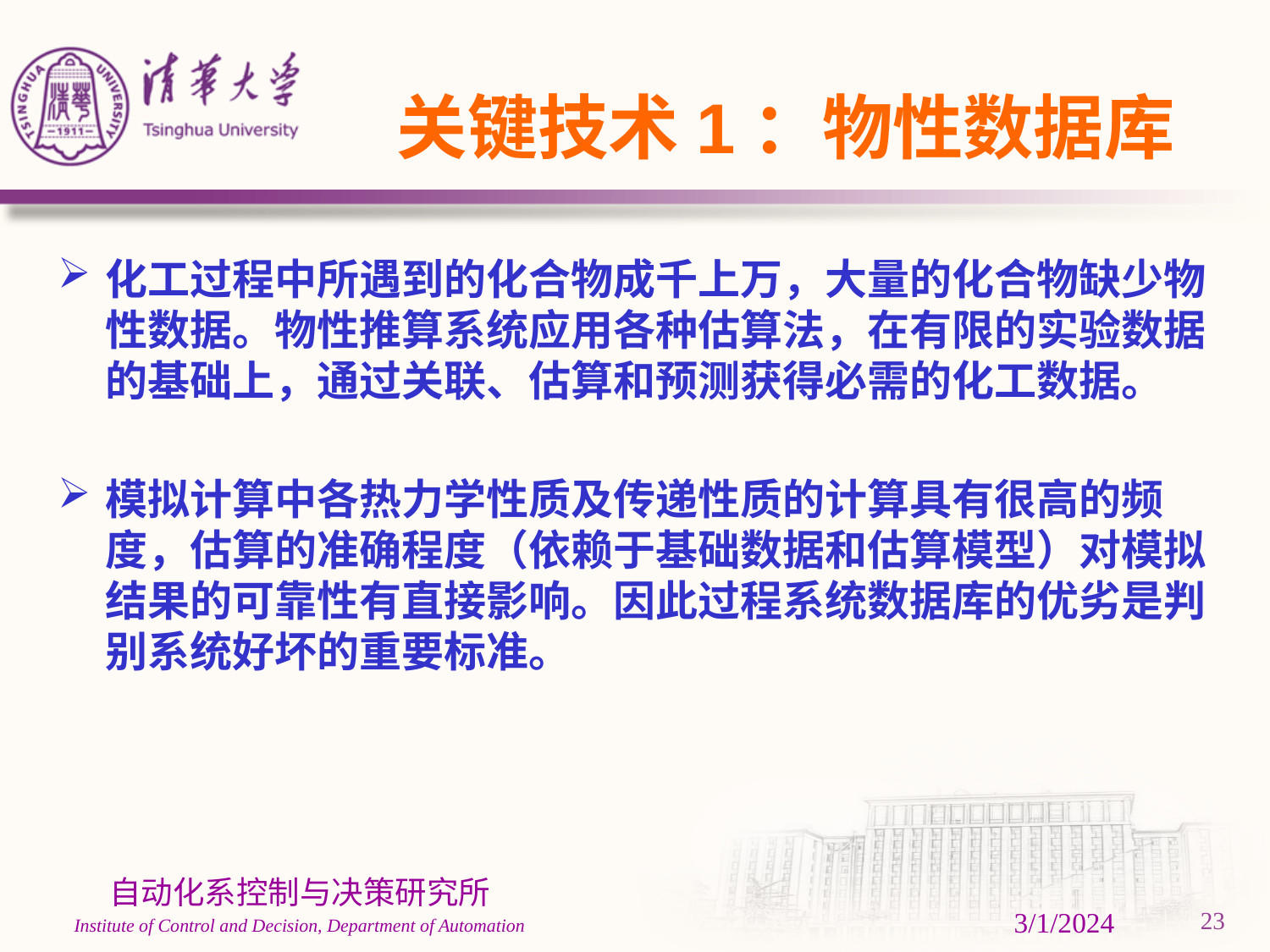

# 关键技术1：物性数据库
化工过程中所遇到的化合物成千上万，大量的化合物缺少物性数据。物性推算系统应用各种估算法，在有限的实验数据的基础上，通过关联、估算和预测获得必需的化工数据。

模拟计算中各热力学性质及传递性质的计算具有很高的频度，估算的准确程度（依赖于基础数据和估算模型）对模拟结果的可靠性有直接影响。因此过程系统数据库的优劣是判别系统好坏的重要标准。
3/1/2024
23